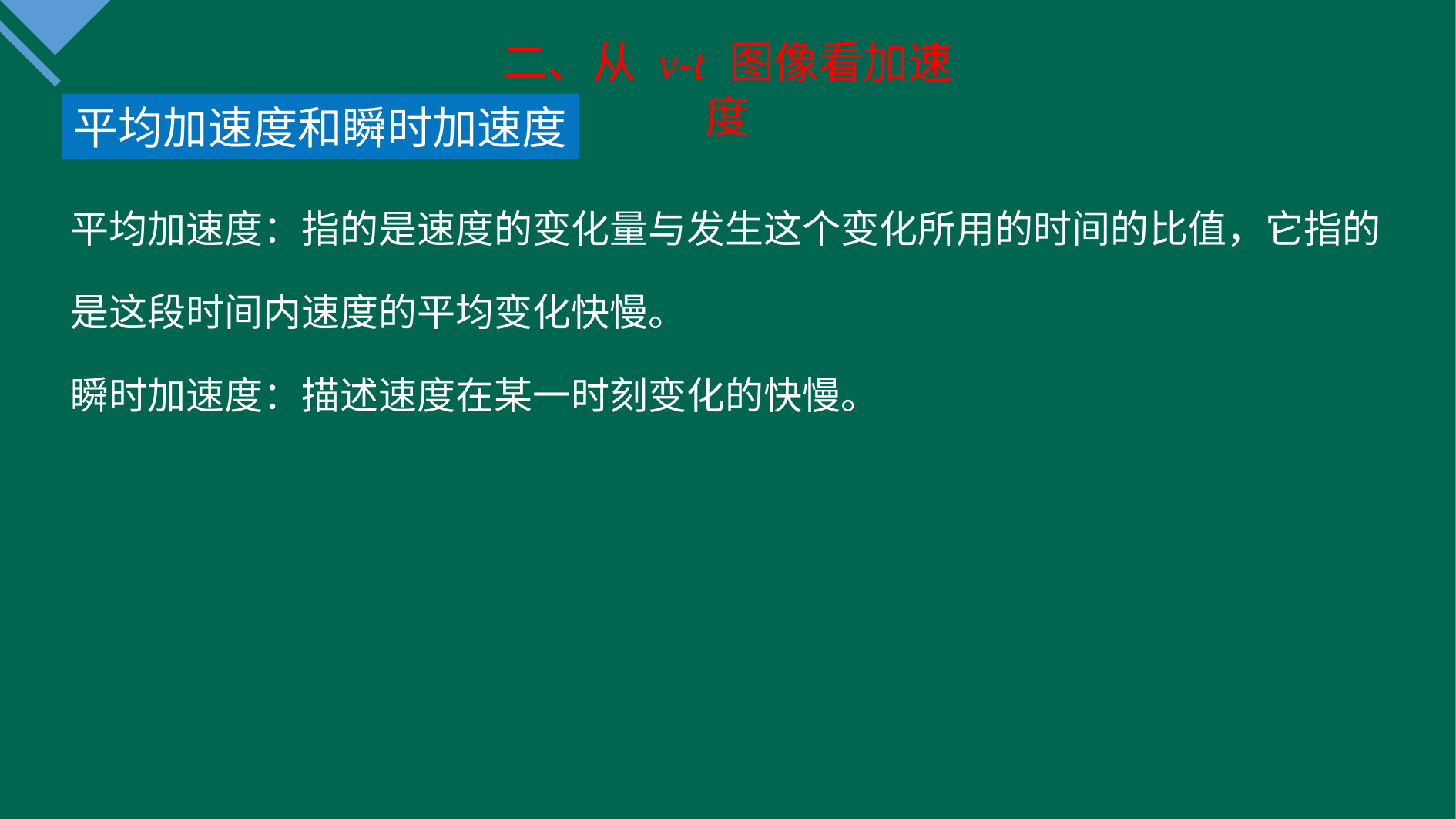

二、从 v-t 图像看加速度
平均加速度和瞬时加速度
平均加速度：指的是速度的变化量与发生这个变化所用的时间的比值，它指的是这段时间内速度的平均变化快慢。
瞬时加速度：描述速度在某一时刻变化的快慢。